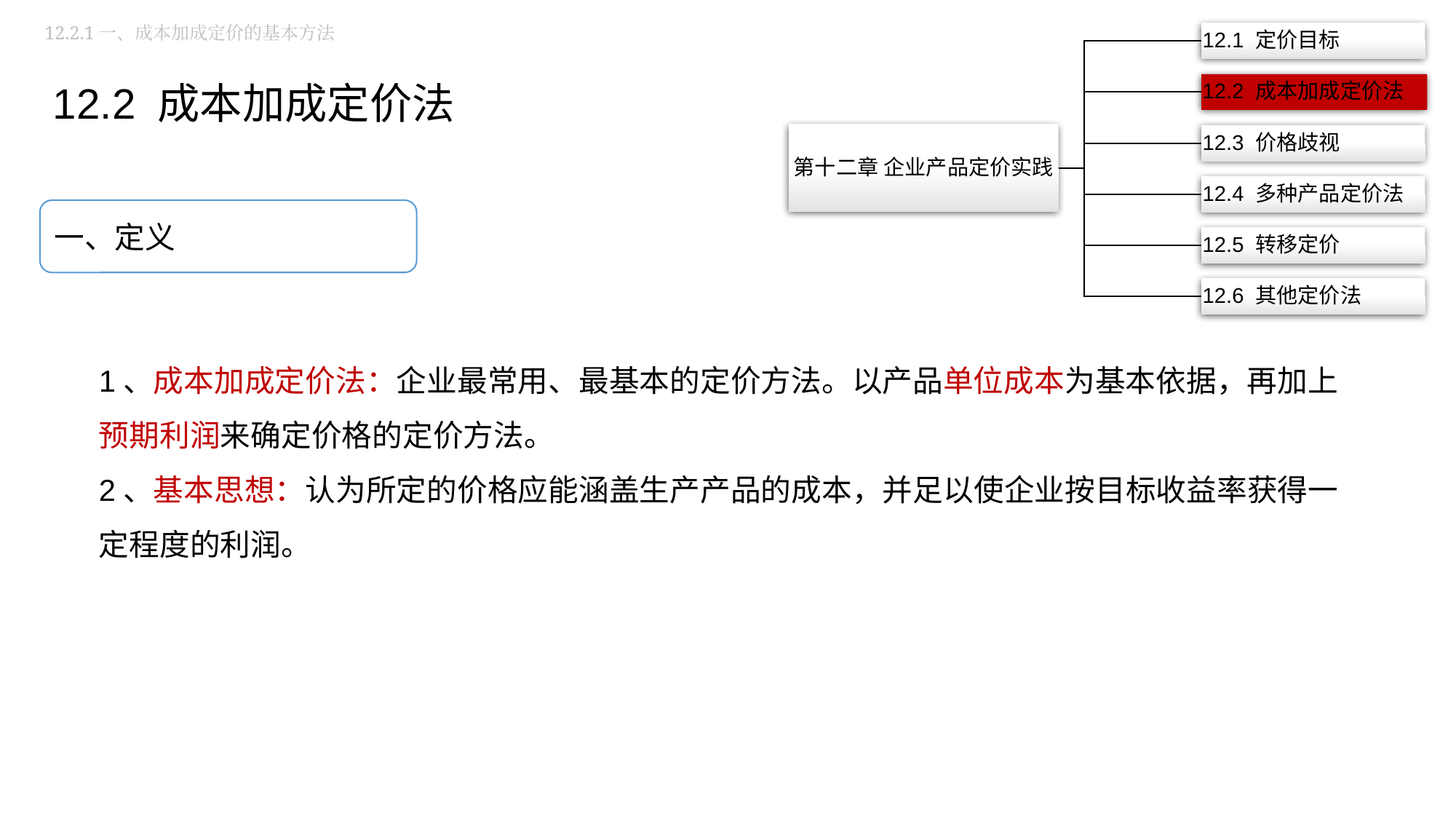

第十二章 企业产品定价实践
12.1 定价目标
12.2 成本加成定价法
12.3 价格歧视
12.4 多种产品定价法
12.5 转移定价
12.6 其他定价法
12.2.1一、成本加成定价的基本方法
12.2 成本加成定价法
一、定义
1、成本加成定价法：企业最常用、最基本的定价方法。以产品单位成本为基本依据，再加上预期利润来确定价格的定价方法。
2、基本思想：认为所定的价格应能涵盖生产产品的成本，并足以使企业按目标收益率获得一定程度的利润。